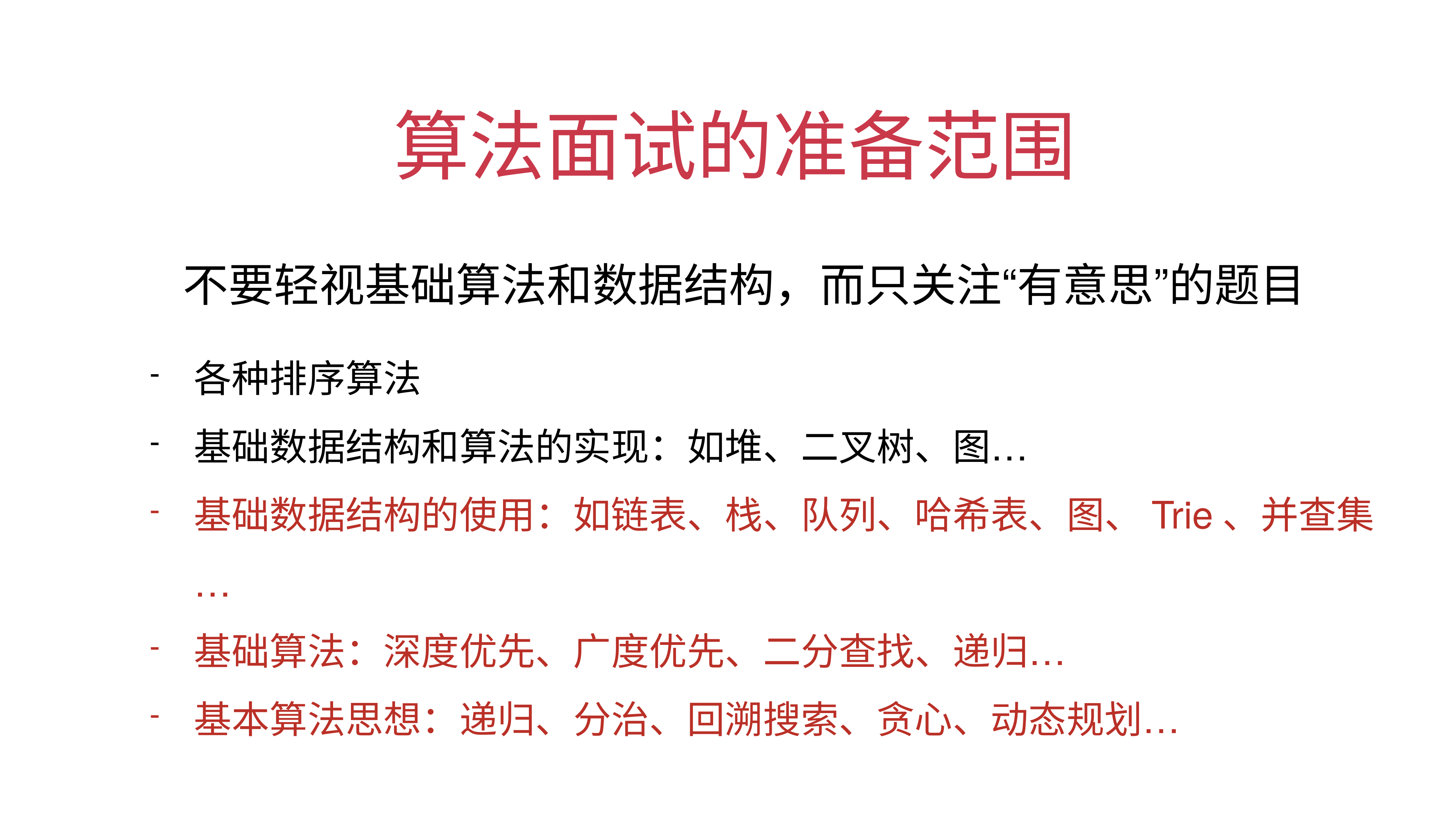

# 算法面试的准备范围
不要轻视基础算法和数据结构，而只关注“有意思”的题目
各种排序算法
基础数据结构和算法的实现：如堆、二叉树、图…
基础数据结构的使用：如链表、栈、队列、哈希表、图、Trie、并查集…
基础算法：深度优先、广度优先、二分查找、递归…
基本算法思想：递归、分治、回溯搜索、贪心、动态规划…